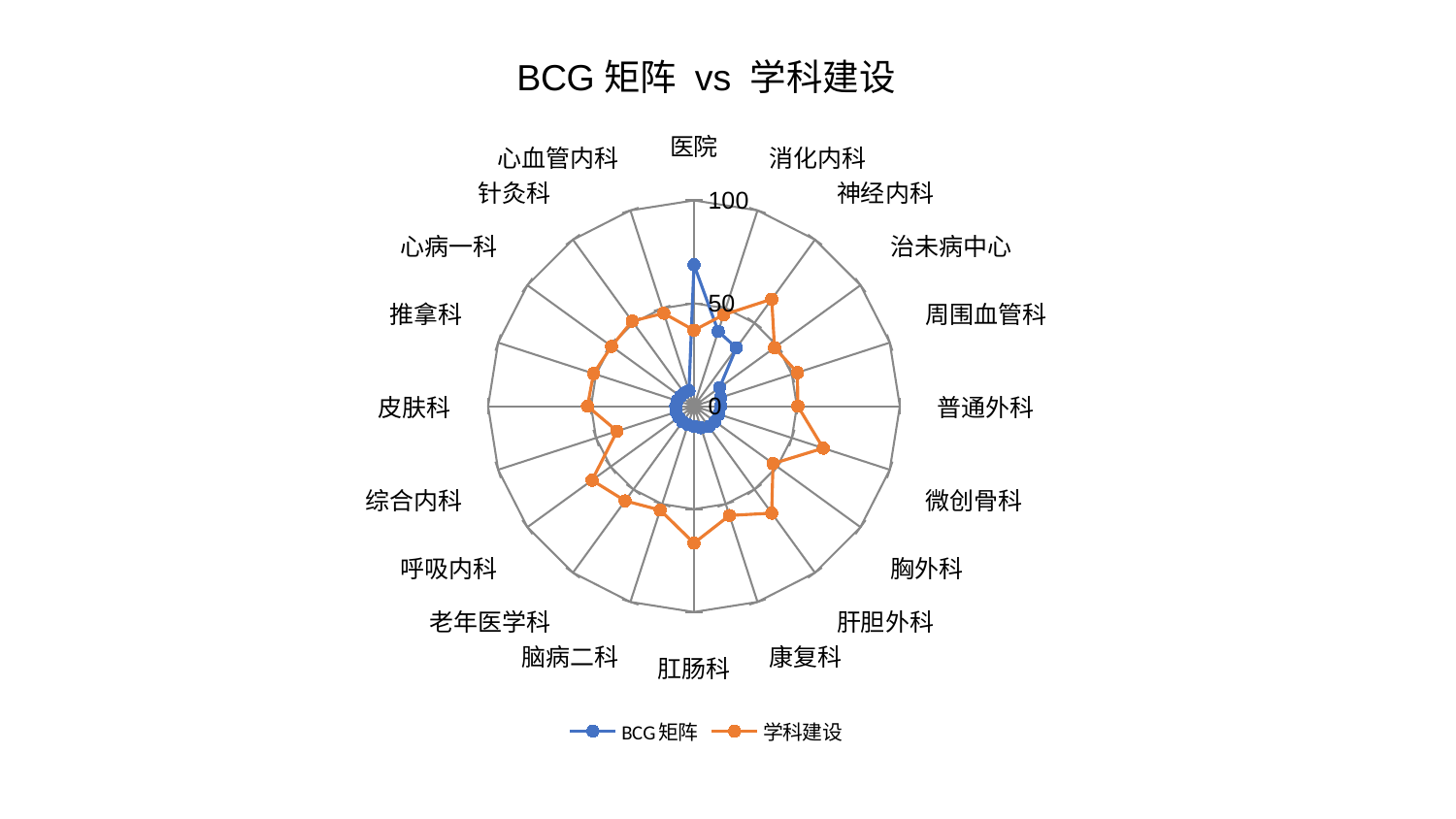

### Chart: BCG矩阵 vs 学科建设

| Category | BCG矩阵 | 学科建设 |
|---|---|---|
| 医院 | 68.70479041579921 | 36.91498297775562 |
| 消化内科 | 38.201242750594105 | 46.70003942535918 |
| 神经内科 | 35.09373914093874 | 64.30762968693939 |
| 治未病中心 | 15.384758393522361 | 48.3776420323152 |
| 周围血管科 | 13.598071083905406 | 52.86439564359732 |
| 普通外科 | 12.945096098330223 | 50.46662446394455 |
| 微创骨科 | 12.707098573465183 | 66.06429905200193 |
| 胸外科 | 12.696768523526673 | 47.46992757917114 |
| 肝胆外科 | 12.351161971714973 | 64.25868642607816 |
| 康复科 | 11.014361015595108 | 55.84016679036681 |
| 肛肠科 | 9.824344083398922 | 66.52963282865501 |
| 脑病二科 | 9.438690227669866 | 53.099049666836706 |
| 老年医学科 | 9.398632375111132 | 56.86191611924647 |
| 呼吸内科 | 9.179232181881575 | 61.20243356534295 |
| 综合内科 | 9.115948943446384 | 39.27350930280478 |
| 皮肤科 | 8.86769690979227 | 51.723027711917915 |
| 推拿科 | 8.569382185815336 | 51.290905363522725 |
| 心病一科 | 8.090303218673338 | 49.51120223564729 |
| 针灸科 | 7.935428421951711 | 51.084676611418566 |
| 心血管内科 | 7.8982571192544295 | 47.5034790660825 |
75